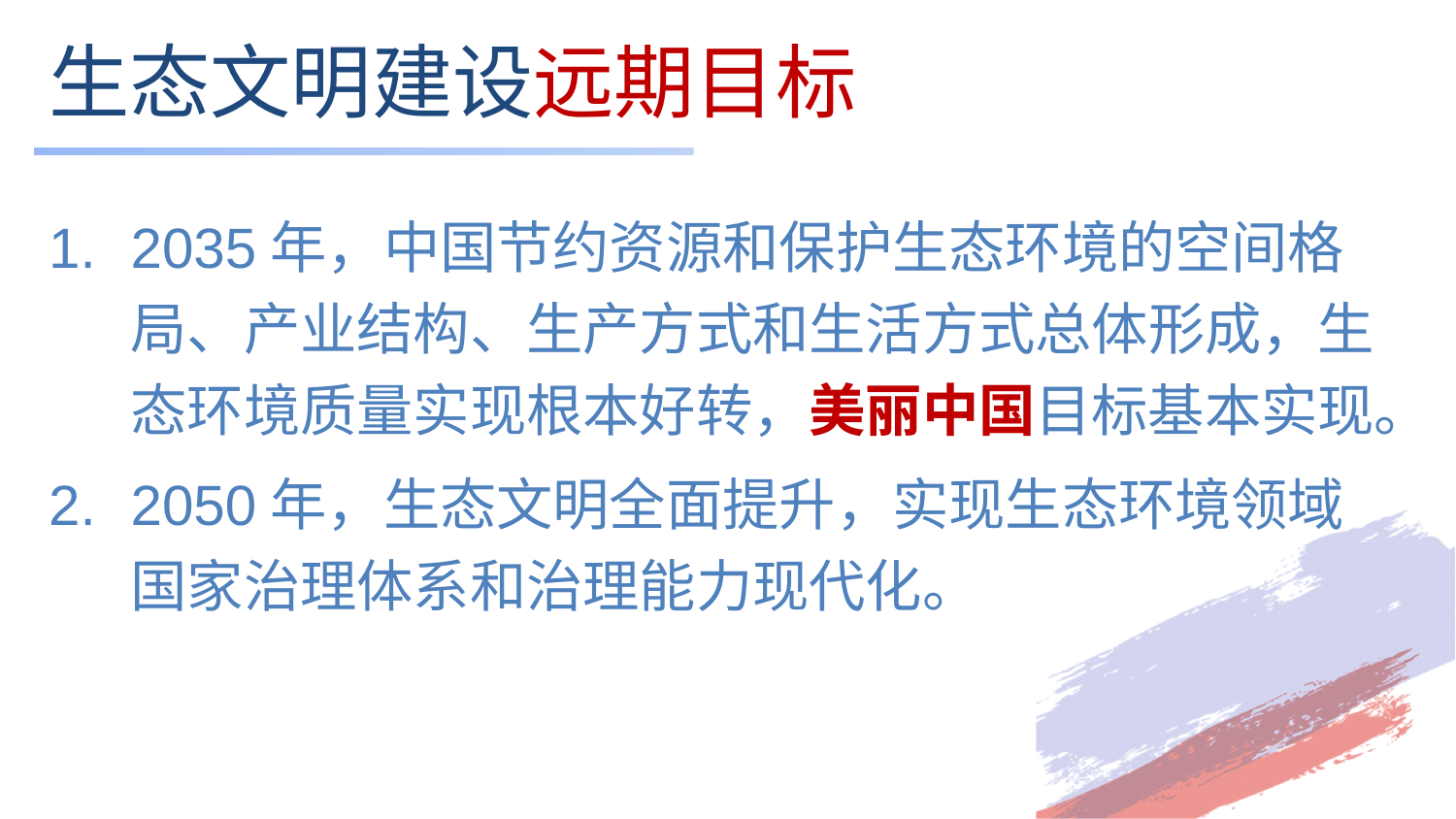

# 生态文明建设远期目标
2035年，中国节约资源和保护生态环境的空间格局、产业结构、生产方式和生活方式总体形成，生态环境质量实现根本好转，美丽中国目标基本实现。
2050年，生态文明全面提升，实现生态环境领域国家治理体系和治理能力现代化。